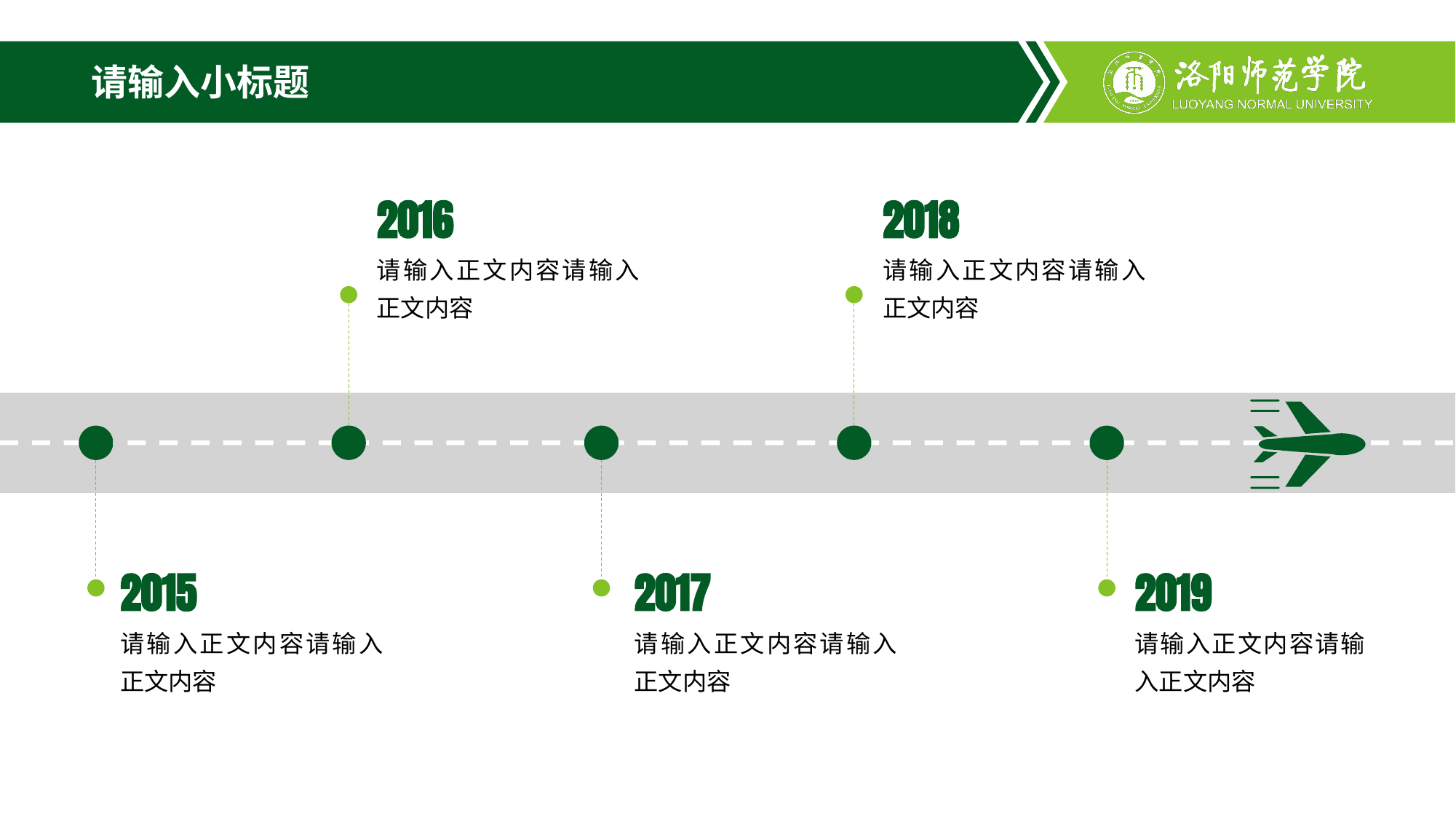

# 请输入小标题
2016
2018
请输入正文内容请输入正文内容
请输入正文内容请输入正文内容

2015
2017
2019

请输入正文内容请输入正文内容
请输入正文内容请输入正文内容
请输入正文内容请输入正文内容